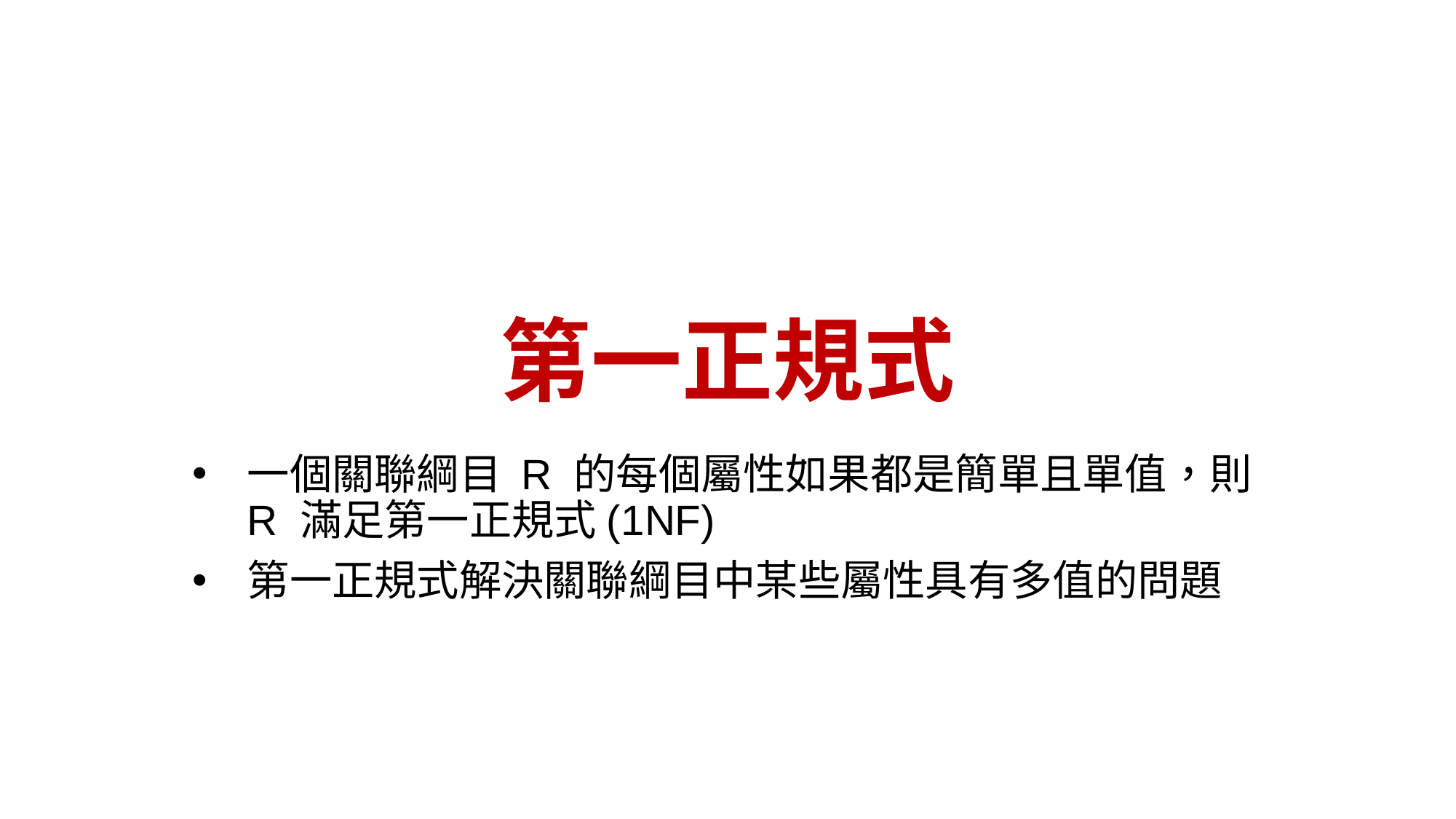

# 第一正規式
一個關聯綱目 R 的每個屬性如果都是簡單且單值，則 R 滿足第一正規式(1NF)
第一正規式解決關聯綱目中某些屬性具有多值的問題